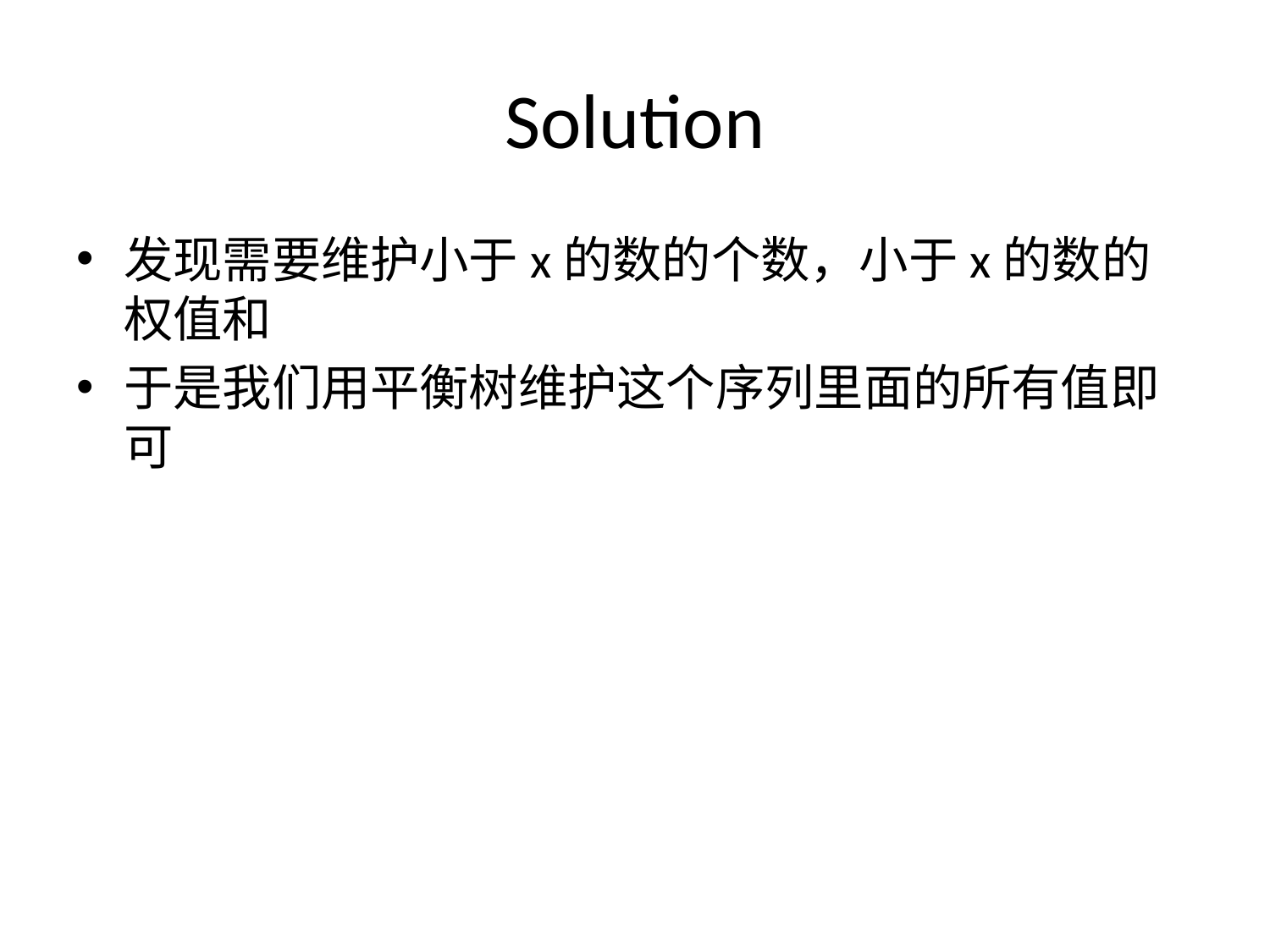

# Solution
发现需要维护小于x的数的个数，小于x的数的权值和
于是我们用平衡树维护这个序列里面的所有值即可